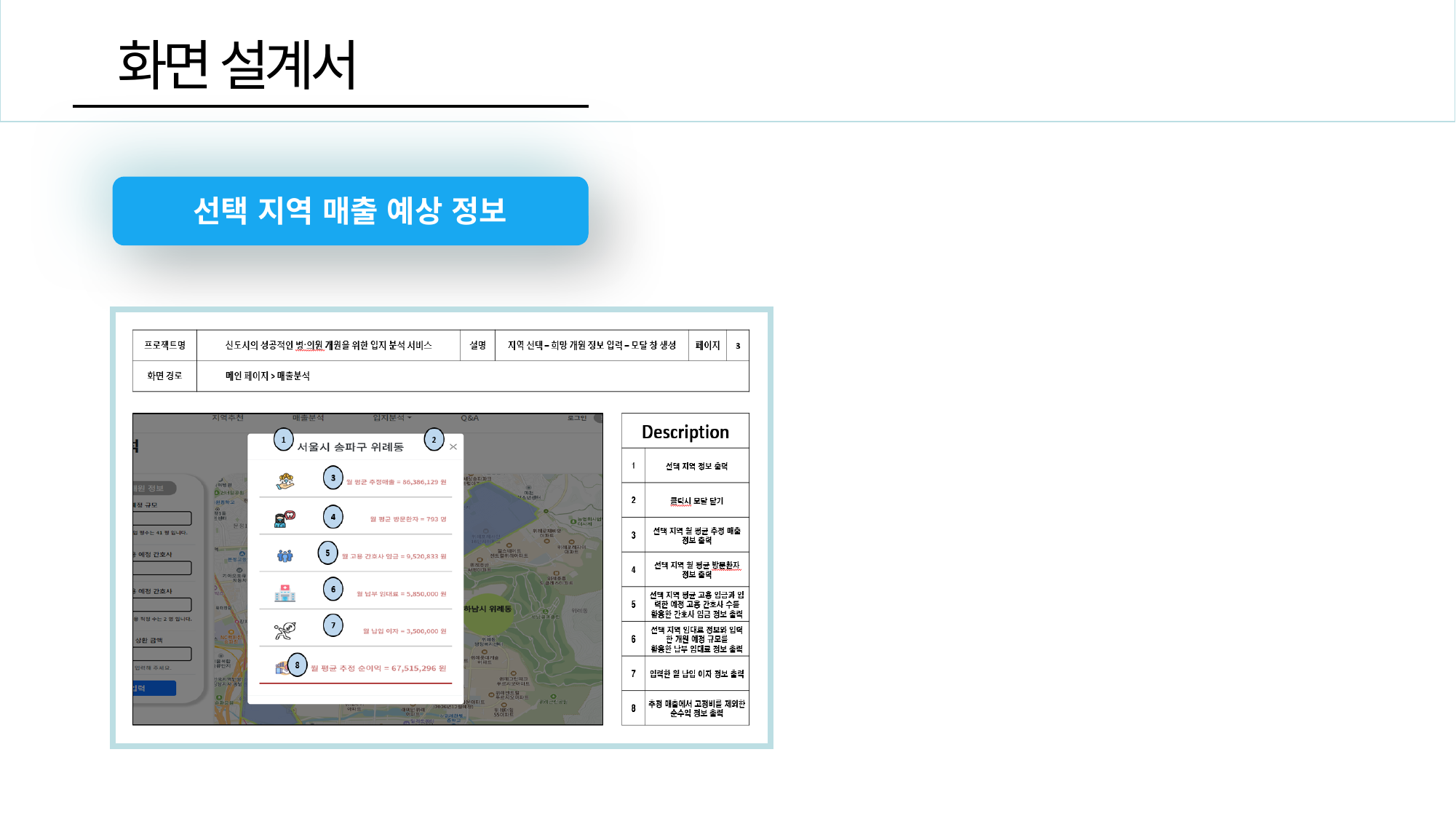

화면 설계서

선택 지역 매출 예상 정보